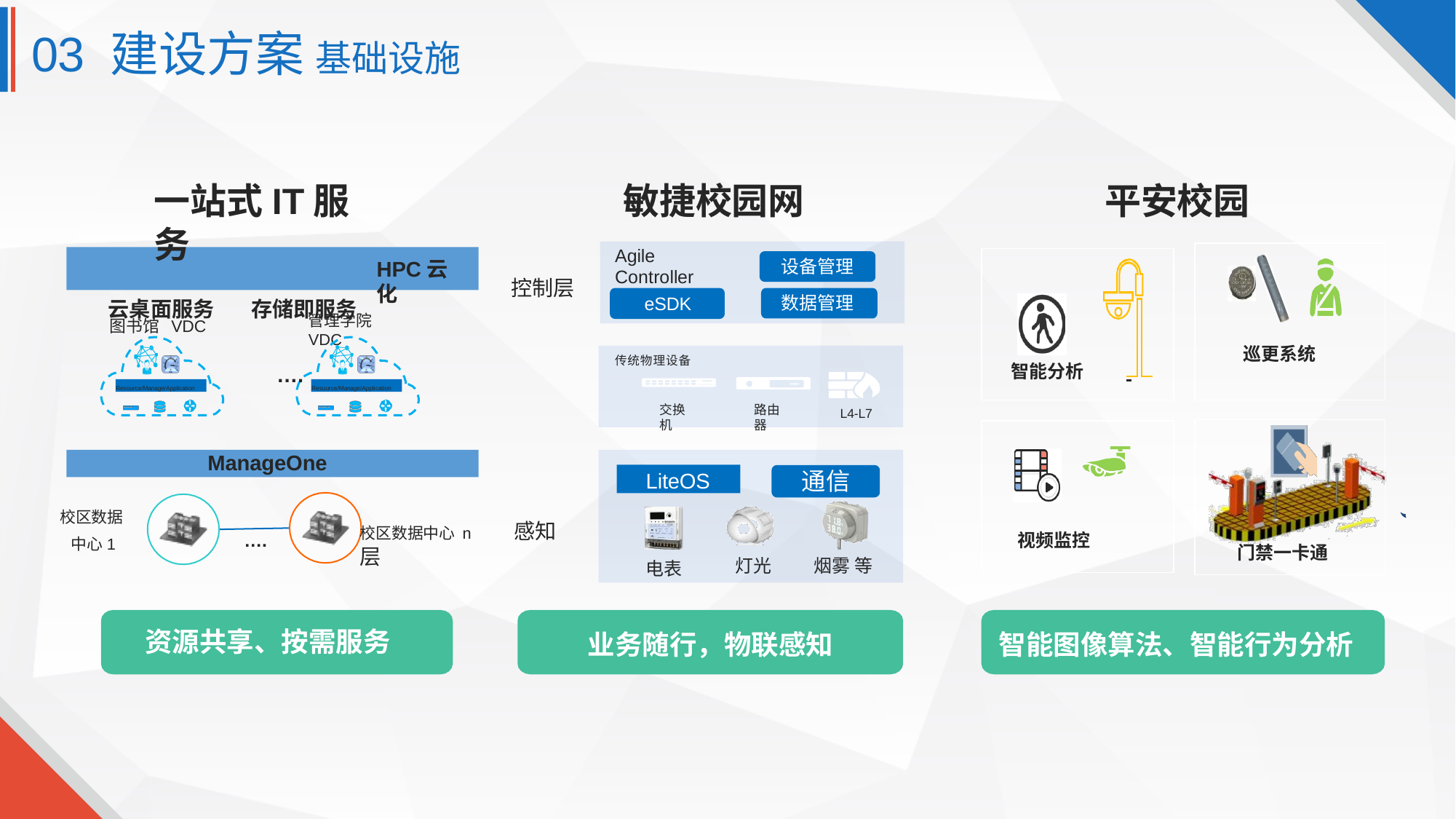

03 建设方案 基础设施
敏捷校园网
平安校园
一站式IT服务
云桌面服务	存储即服务

Agile
Controller
eSDK

设备管理
数据管理
HPC云化

控制层

管理学院VDC
图书馆 VDC

巡更系统

传统物理设备

智能分析

….

Resource/Manage/Application
Resource/Manage/Application

交换机
路由器
L4-L7

ManageOne

LiteOS

通信

校区数据中心1

校区数据中心 n	感知层

….
视频监控
门禁一卡通
灯光	烟雾 等
电表

资源共享、按需服务
业务随行，物联感知
智能图像算法、智能行为分析